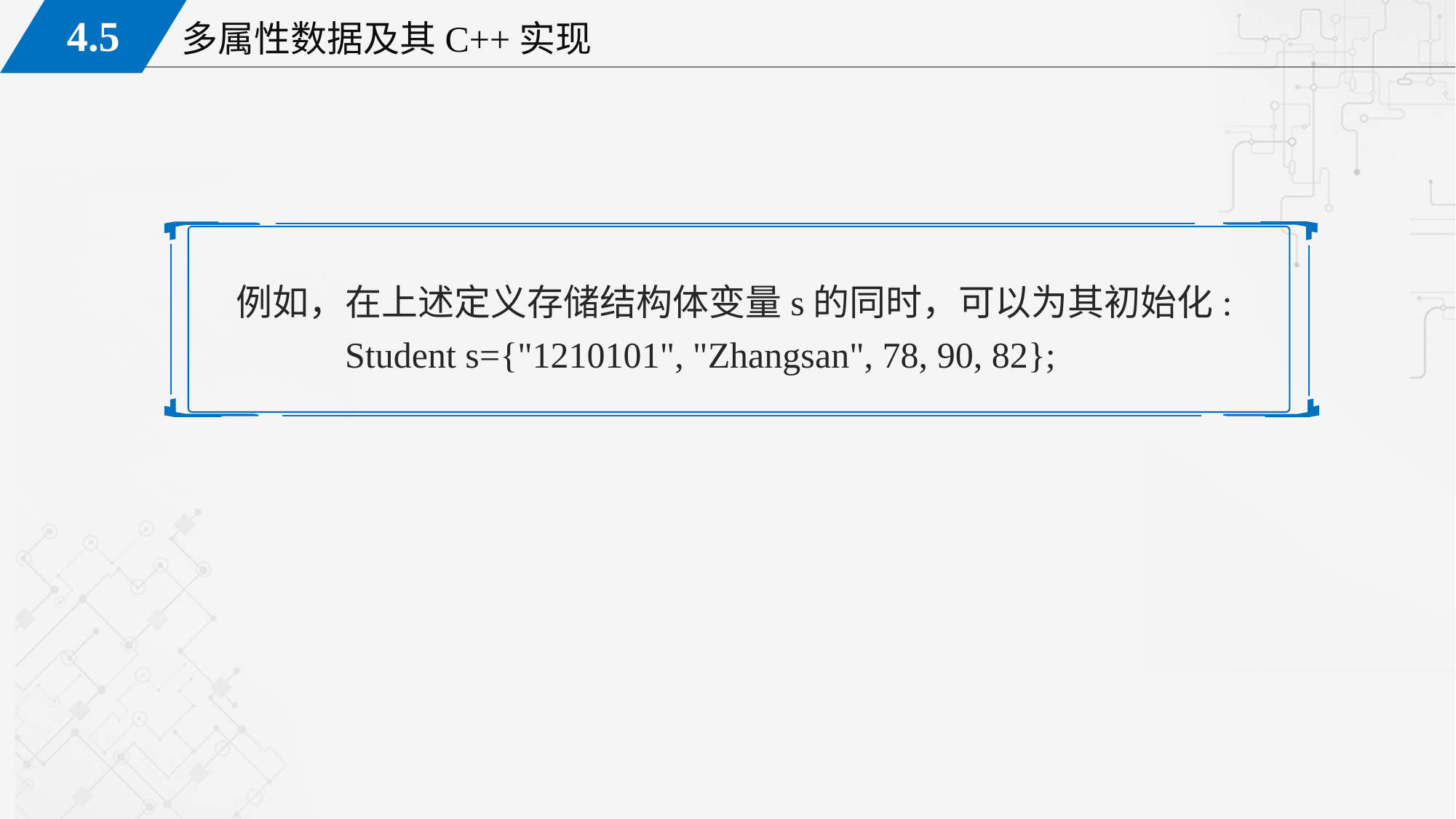

例如，在上述定义存储结构体变量s的同时，可以为其初始化:
	Student s={"1210101", "Zhangsan", 78, 90, 82};